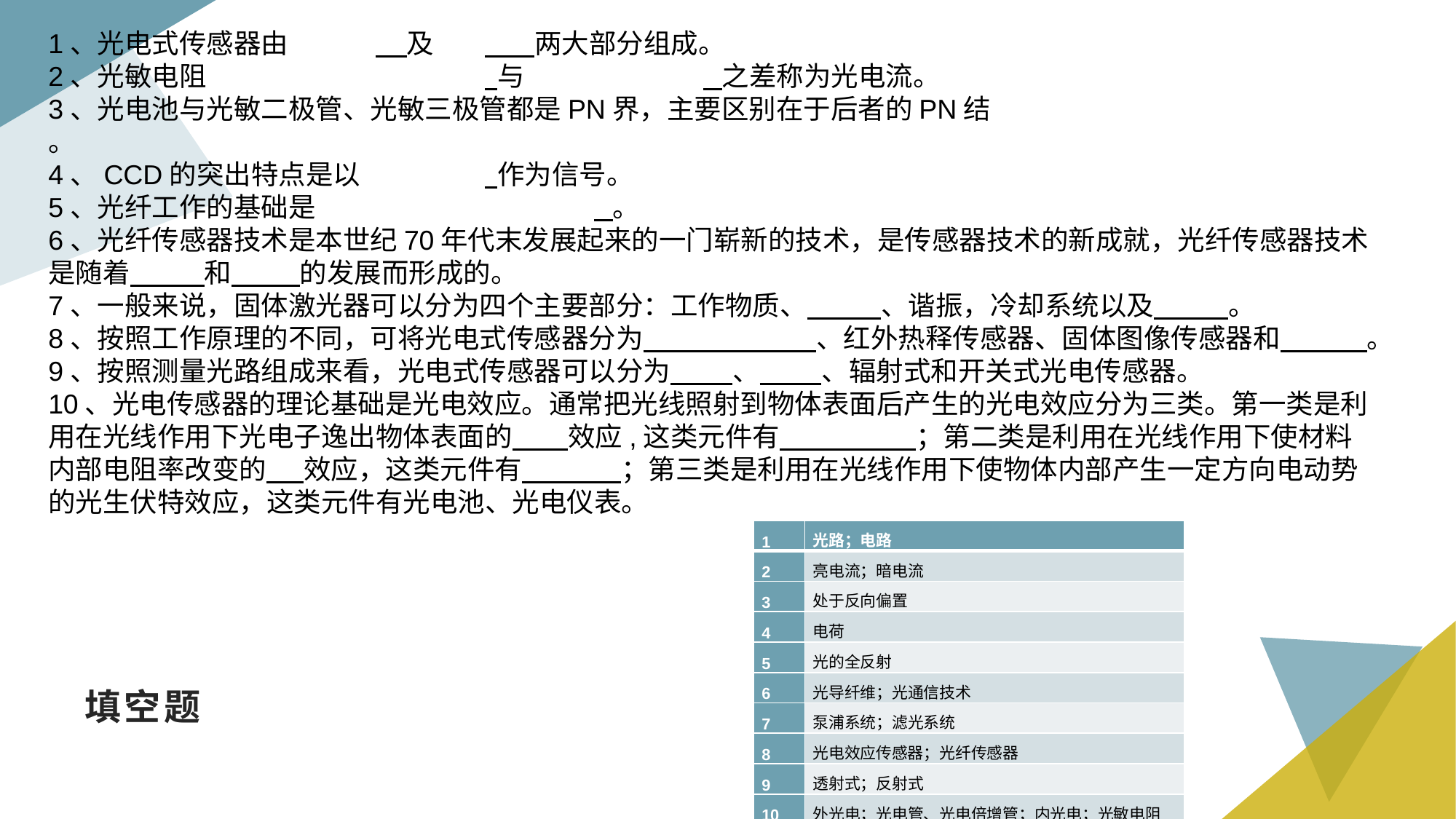

1、光电式传感器由	     及	        两大部分组成。
2、光敏电阻			  与		   之差称为光电流。
3、光电池与光敏二极管、光敏三极管都是PN界，主要区别在于后者的PN结				。
4、CCD的突出特点是以		  作为信号。
5、光纤工作的基础是			   。
6、光纤传感器技术是本世纪70年代末发展起来的一门崭新的技术，是传感器技术的新成就，光纤传感器技术是随着            和           的发展而形成的。
7、一般来说，固体激光器可以分为四个主要部分：工作物质、            、谐振，冷却系统以及            。
8、按照工作原理的不同，可将光电式传感器分为                            、红外热释传感器、固体图像传感器和              。
9、按照测量光路组成来看，光电式传感器可以分为          、          、辐射式和开关式光电传感器。
10、光电传感器的理论基础是光电效应。通常把光线照射到物体表面后产生的光电效应分为三类。第一类是利用在光线作用下光电子逸出物体表面的         效应,这类元件有                      ；第二类是利用在光线作用下使材料内部电阻率改变的      效应，这类元件有                ；第三类是利用在光线作用下使物体内部产生一定方向电动势的光生伏特效应，这类元件有光电池、光电仪表。
| 1 | 光路；电路 |
| --- | --- |
| 2 | 亮电流；暗电流 |
| 3 | 处于反向偏置 |
| 4 | 电荷 |
| 5 | 光的全反射 |
| 6 | 光导纤维；光通信技术 |
| 7 | 泵浦系统；滤光系统 |
| 8 | 光电效应传感器；光纤传感器 |
| 9 | 透射式；反射式 |
| 10 | 外光电；光电管、光电倍增管；内光电；光敏电阻 |
# 填空题